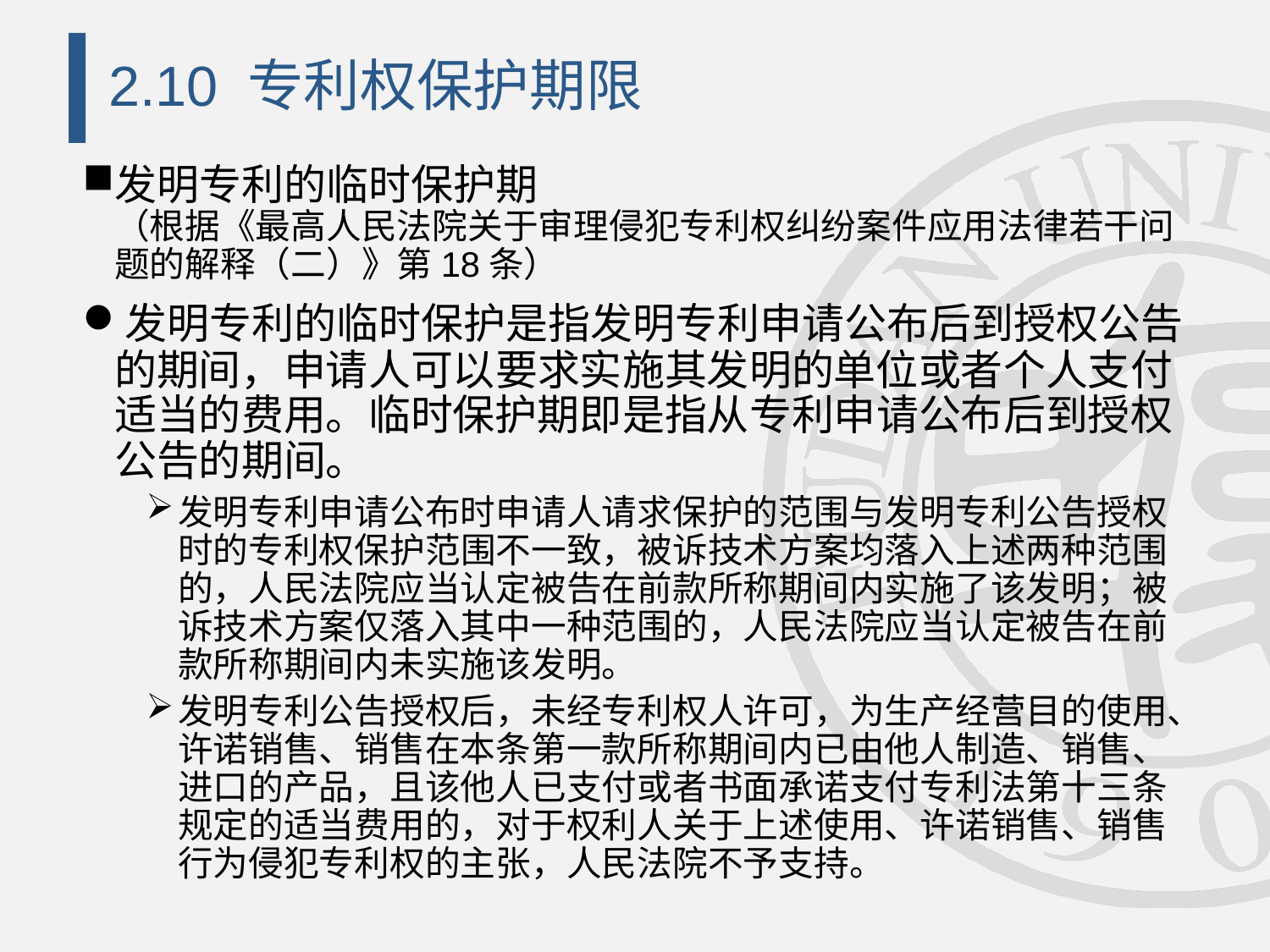

# 2.10 专利权保护期限
发明专利的临时保护期
（根据《最高人民法院关于审理侵犯专利权纠纷案件应用法律若干问题的解释（二）》第18条）
发明专利的临时保护是指发明专利申请公布后到授权公告的期间，申请人可以要求实施其发明的单位或者个人支付适当的费用。临时保护期即是指从专利申请公布后到授权公告的期间。
发明专利申请公布时申请人请求保护的范围与发明专利公告授权时的专利权保护范围不一致，被诉技术方案均落入上述两种范围的，人民法院应当认定被告在前款所称期间内实施了该发明；被诉技术方案仅落入其中一种范围的，人民法院应当认定被告在前款所称期间内未实施该发明。
发明专利公告授权后，未经专利权人许可，为生产经营目的使用、许诺销售、销售在本条第一款所称期间内已由他人制造、销售、进口的产品，且该他人已支付或者书面承诺支付专利法第十三条规定的适当费用的，对于权利人关于上述使用、许诺销售、销售行为侵犯专利权的主张，人民法院不予支持。